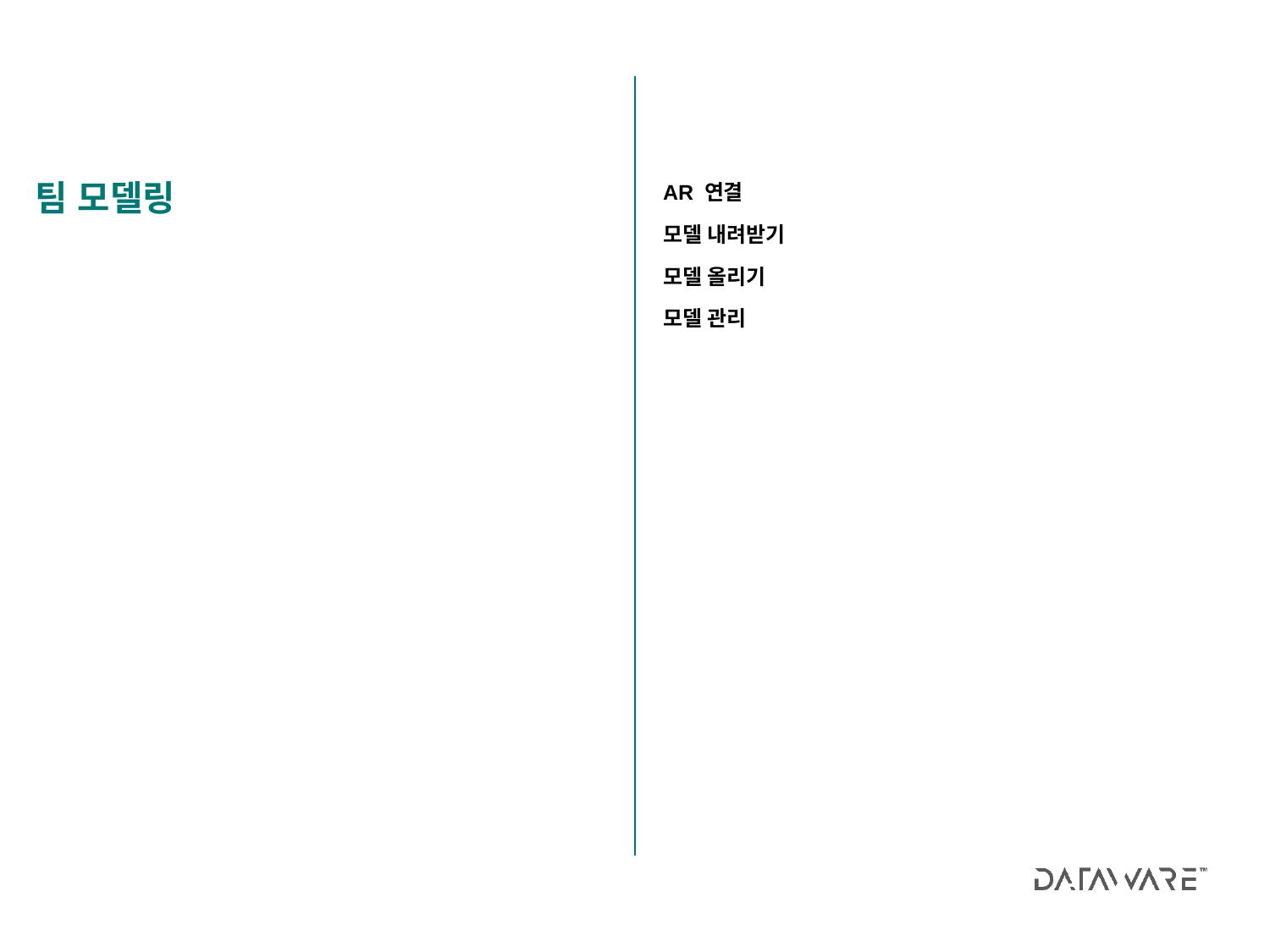

AR 연결
모델 내려받기
모델 올리기
모델 관리
팀 모델링